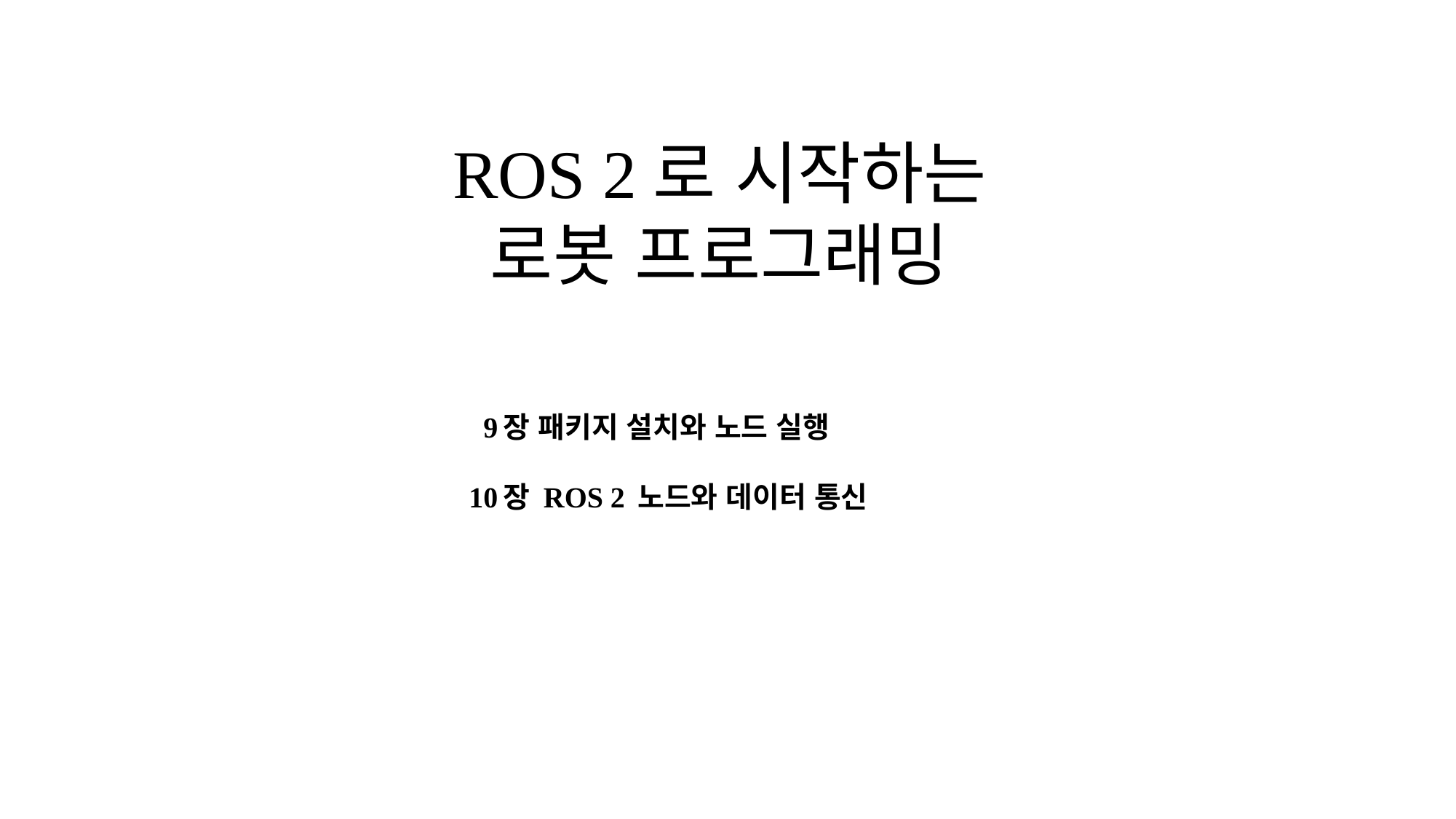

# ROS 2로 시작하는
로봇 프로그래밍
  9장 패키지 설치와 노드 실행

10장 ROS 2 노드와 데이터 통신